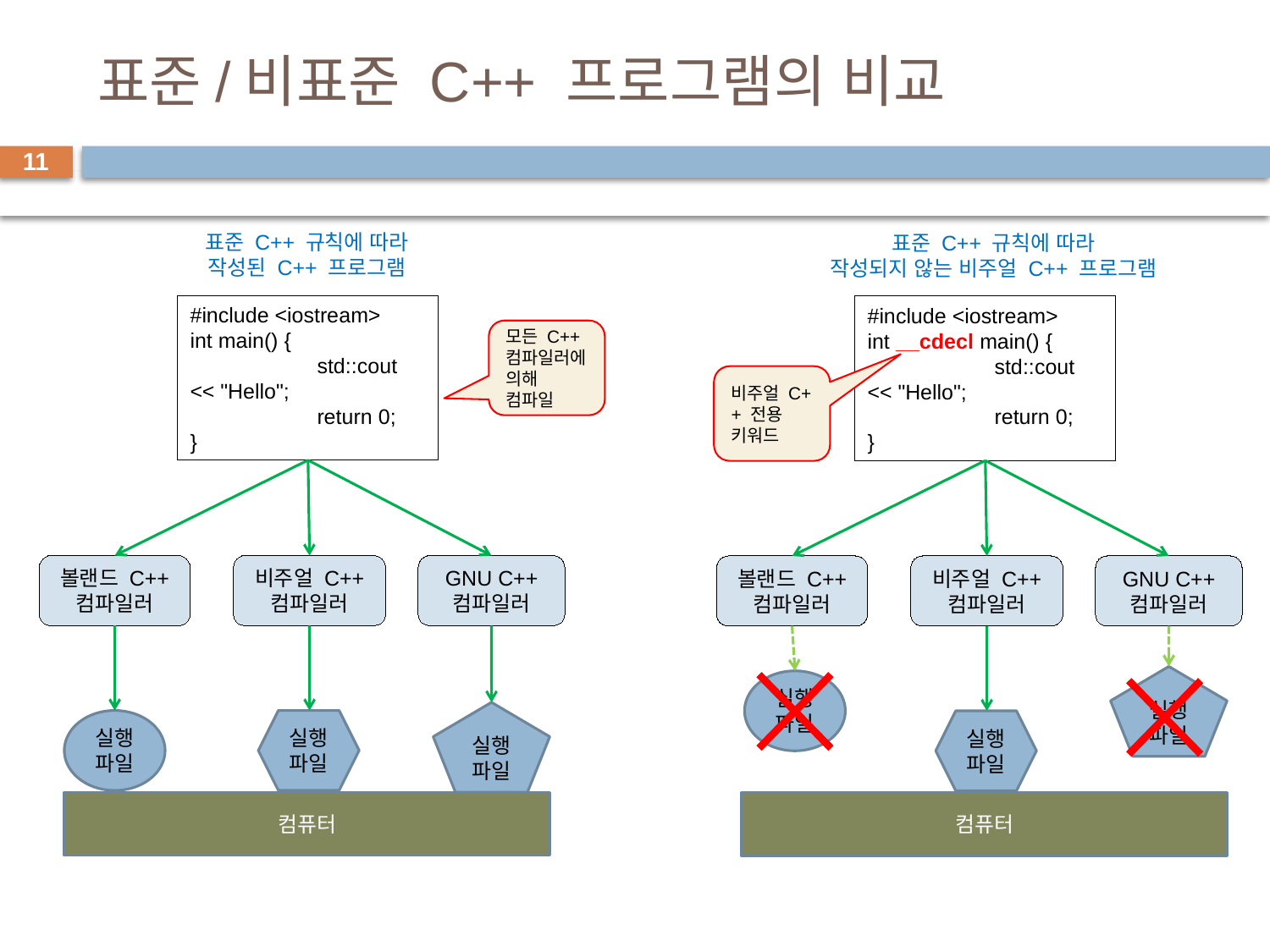

# 표준/비표준 C++ 프로그램의 비교
11
표준 C++ 규칙에 따라
작성된 C++ 프로그램
표준 C++ 규칙에 따라
작성되지 않는 비주얼 C++ 프로그램
#include <iostream>
int main() {
	std::cout << "Hello";
	return 0;
}
#include <iostream>
int __cdecl main() {
	std::cout << "Hello";
	return 0;
}
모든 C++ 컴파일러에 의해 컴파일
비주얼 C++ 전용
키워드
볼랜드 C++
컴파일러
비주얼 C++
컴파일러
GNU C++
컴파일러
볼랜드 C++
컴파일러
비주얼 C++
컴파일러
GNU C++
컴파일러

실행파일
실행파일
실행파일
실행파일
실행파일
실행파일
컴퓨터
컴퓨터